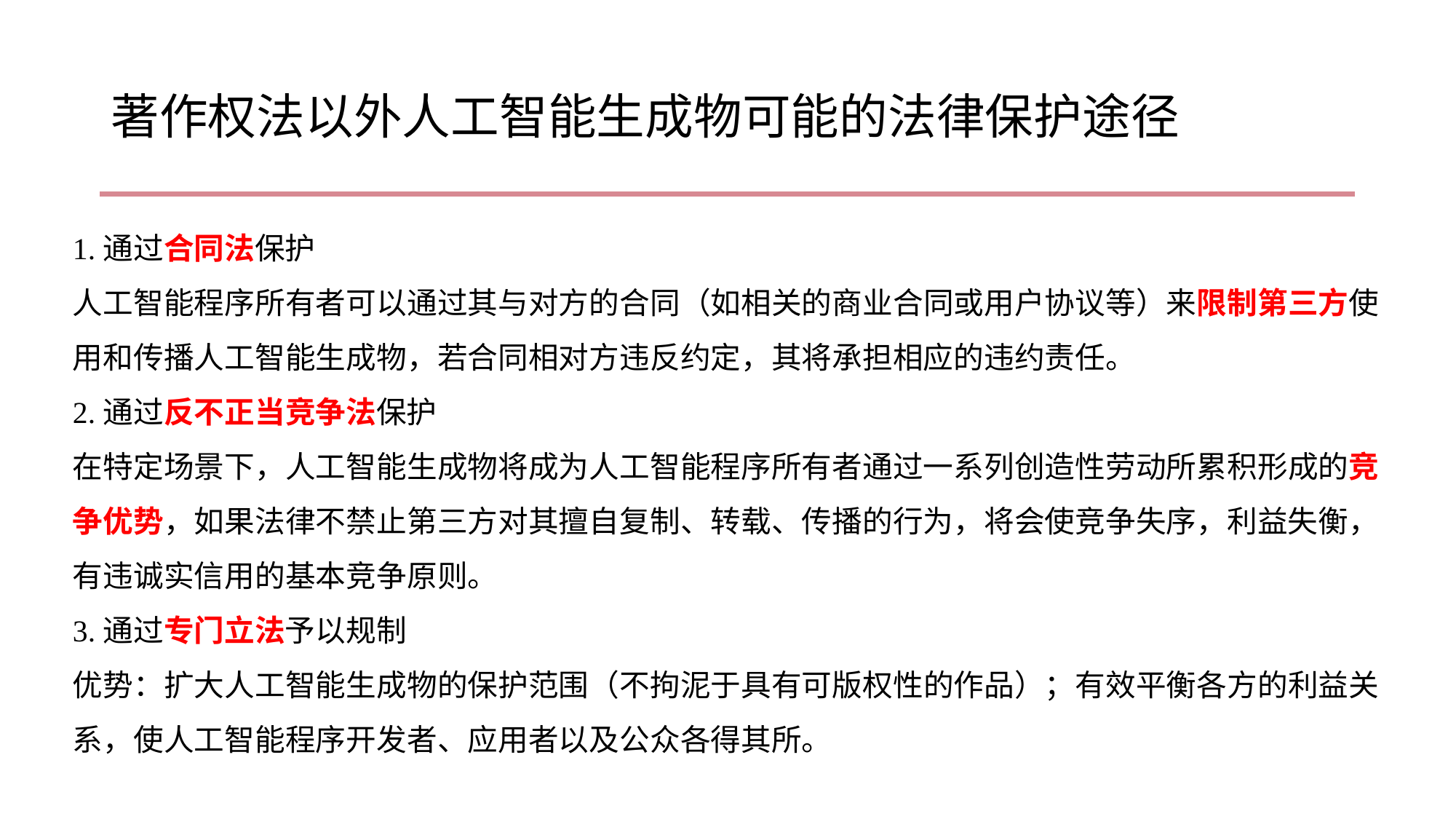

# 著作权法以外人工智能生成物可能的法律保护途径
1.通过合同法保护
人工智能程序所有者可以通过其与对方的合同（如相关的商业合同或用户协议等）来限制第三方使用和传播人工智能生成物，若合同相对方违反约定，其将承担相应的违约责任。
2.通过反不正当竞争法保护
在特定场景下，人工智能生成物将成为人工智能程序所有者通过一系列创造性劳动所累积形成的竞争优势，如果法律不禁止第三方对其擅自复制、转载、传播的行为，将会使竞争失序，利益失衡，有违诚实信用的基本竞争原则。
3.通过专门立法予以规制
优势：扩大人工智能生成物的保护范围（不拘泥于具有可版权性的作品）；有效平衡各方的利益关系，使人工智能程序开发者、应用者以及公众各得其所。